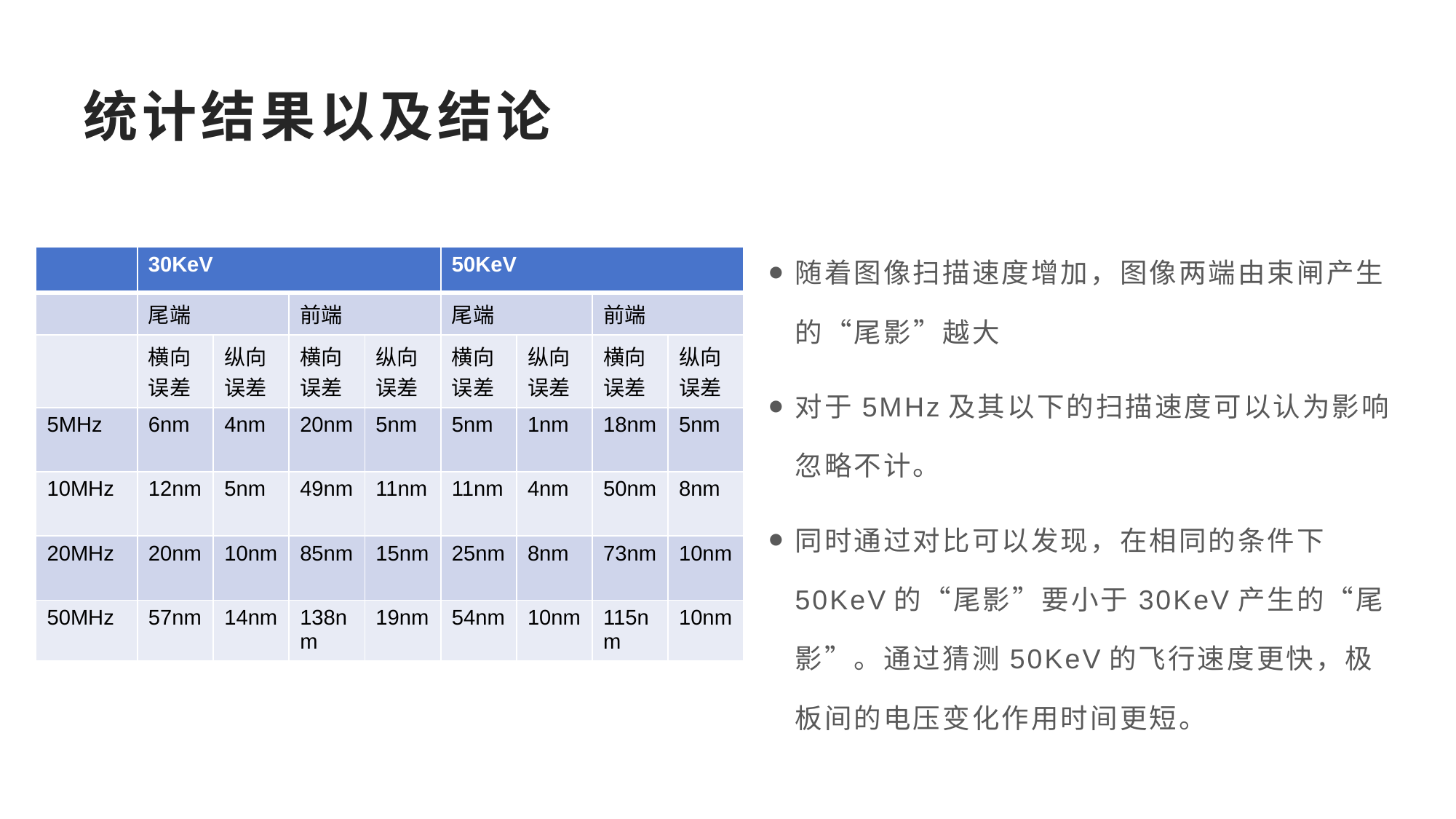

# 统计结果以及结论
随着图像扫描速度增加，图像两端由束闸产生的“尾影”越大
对于5MHz及其以下的扫描速度可以认为影响忽略不计。
同时通过对比可以发现，在相同的条件下50KeV的“尾影”要小于30KeV产生的“尾影”。通过猜测50KeV的飞行速度更快，极板间的电压变化作用时间更短。

|  | 30KeV |  |  |  | 50KeV |  |  |  |
| --- | --- | --- | --- | --- | --- | --- | --- | --- |
|  | 尾端 |  | 前端 |  | 尾端 |  | 前端 |  |
|  | 横向误差 | 纵向误差 | 横向误差 | 纵向误差 | 横向误差 | 纵向误差 | 横向误差 | 纵向误差 |
| 5MHz | 6nm | 4nm | 20nm | 5nm | 5nm | 1nm | 18nm | 5nm |
| 10MHz | 12nm | 5nm | 49nm | 11nm | 11nm | 4nm | 50nm | 8nm |
| 20MHz | 20nm | 10nm | 85nm | 15nm | 25nm | 8nm | 73nm | 10nm |
| 50MHz | 57nm | 14nm | 138nm | 19nm | 54nm | 10nm | 115nm | 10nm |